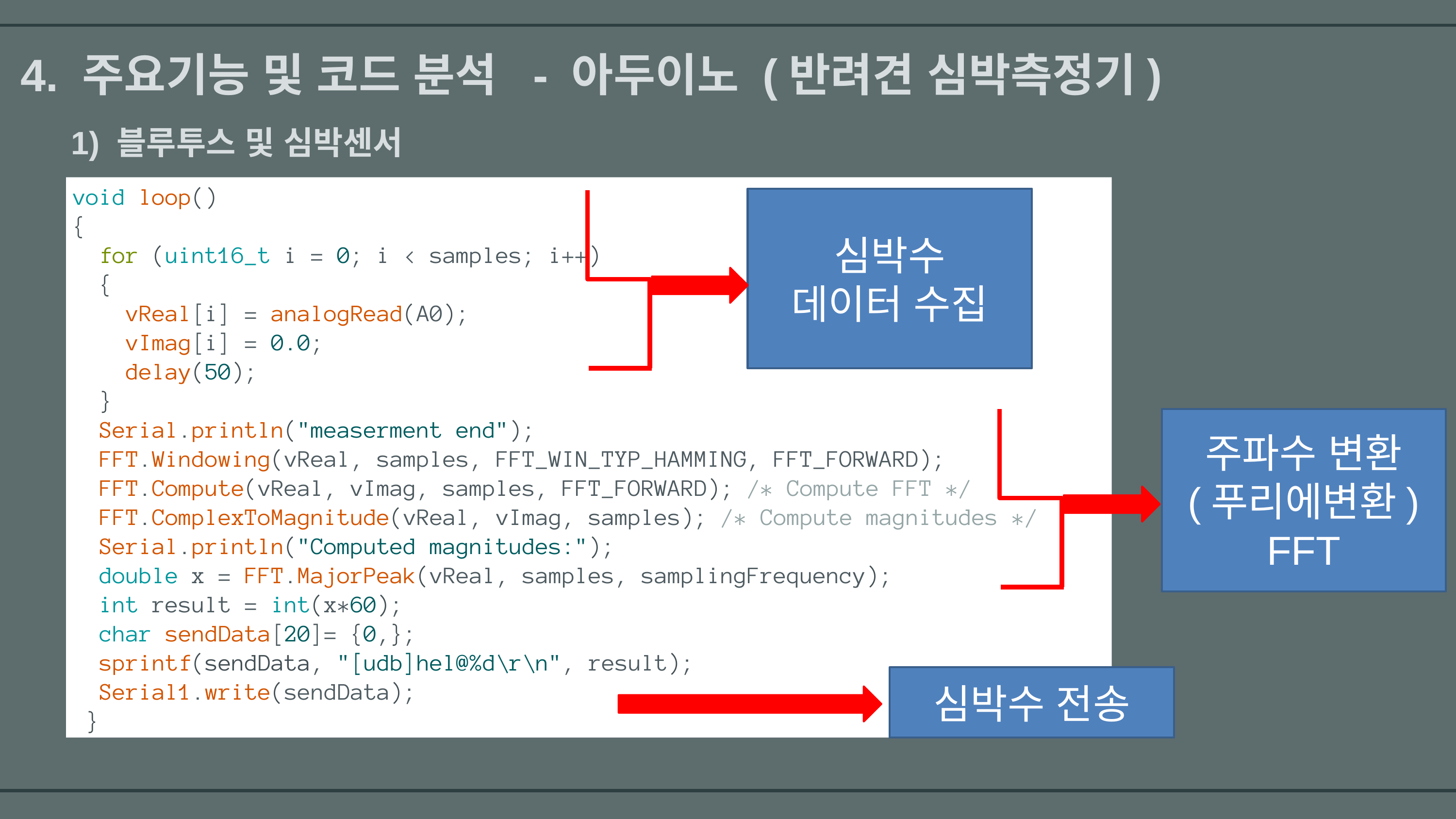

4. 주요기능 및 코드 분석  - 아두이노 (반려견 심박측정기)
    1) 블루투스 및 심박센서
void loop()
{
  for (uint16_t i = 0; i < samples; i++)
  {
    vReal[i] = analogRead(A0);
    vImag[i] = 0.0;
    delay(50);
  }
  Serial.println("measerment end");
  FFT.Windowing(vReal, samples, FFT_WIN_TYP_HAMMING, FFT_FORWARD);
  FFT.Compute(vReal, vImag, samples, FFT_FORWARD); /* Compute FFT */
  FFT.ComplexToMagnitude(vReal, vImag, samples); /* Compute magnitudes */
  Serial.println("Computed magnitudes:");
  double x = FFT.MajorPeak(vReal, samples, samplingFrequency);
  int result = int(x*60);
  char sendData[20]= {0,};
  sprintf(sendData, "[udb]hel@%d\r\n", result);
  Serial1.write(sendData);
 }
심박수
데이터 수집

주파수 변환
(푸리에변환)
FFT

심박수 전송